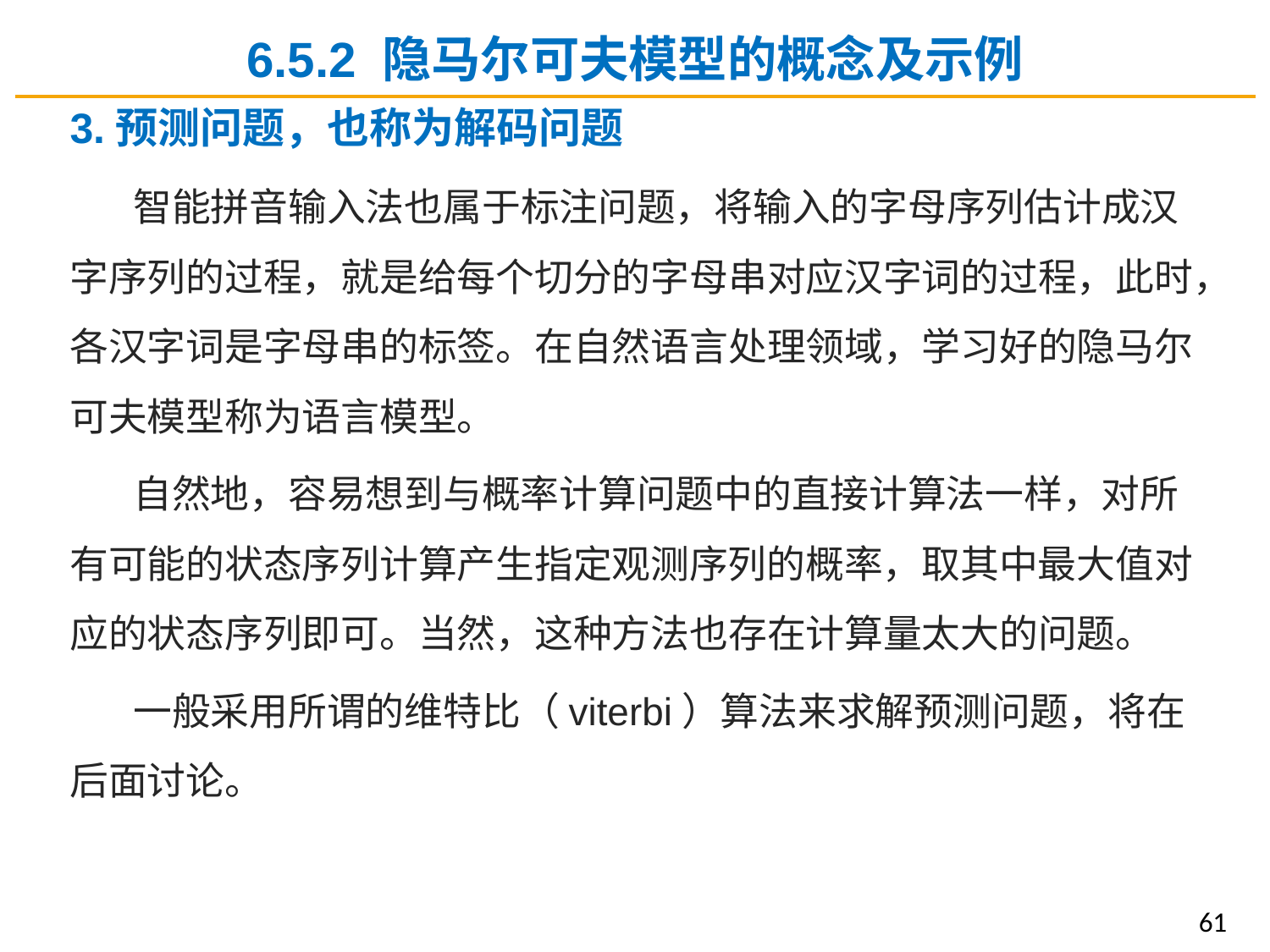

6.5.2 隐马尔可夫模型的概念及示例
3.预测问题，也称为解码问题
智能拼音输入法也属于标注问题，将输入的字母序列估计成汉字序列的过程，就是给每个切分的字母串对应汉字词的过程，此时，各汉字词是字母串的标签。在自然语言处理领域，学习好的隐马尔可夫模型称为语言模型。
自然地，容易想到与概率计算问题中的直接计算法一样，对所有可能的状态序列计算产生指定观测序列的概率，取其中最大值对应的状态序列即可。当然，这种方法也存在计算量太大的问题。
一般采用所谓的维特比（viterbi）算法来求解预测问题，将在后面讨论。

61